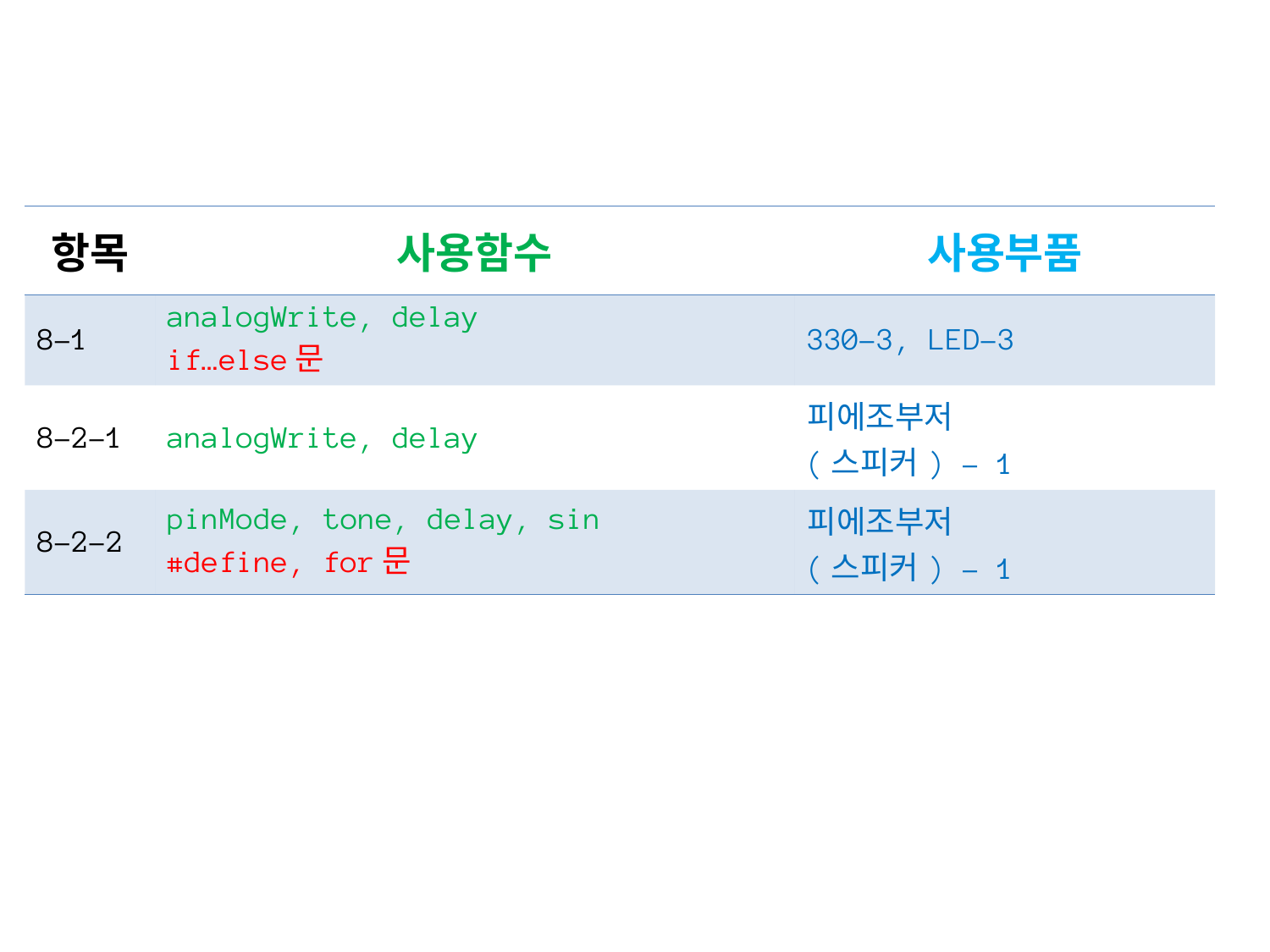

| 항목 | 사용함수 | 사용부품 |
| --- | --- | --- |
| 8-1 | analogWrite, delay if…else문 | 330-3, LED-3 |
| 8-2-1 | analogWrite, delay | 피에조부저 (스피커) - 1 |
| 8-2-2 | pinMode, tone, delay, sin #define, for문 | 피에조부저 (스피커) - 1 |